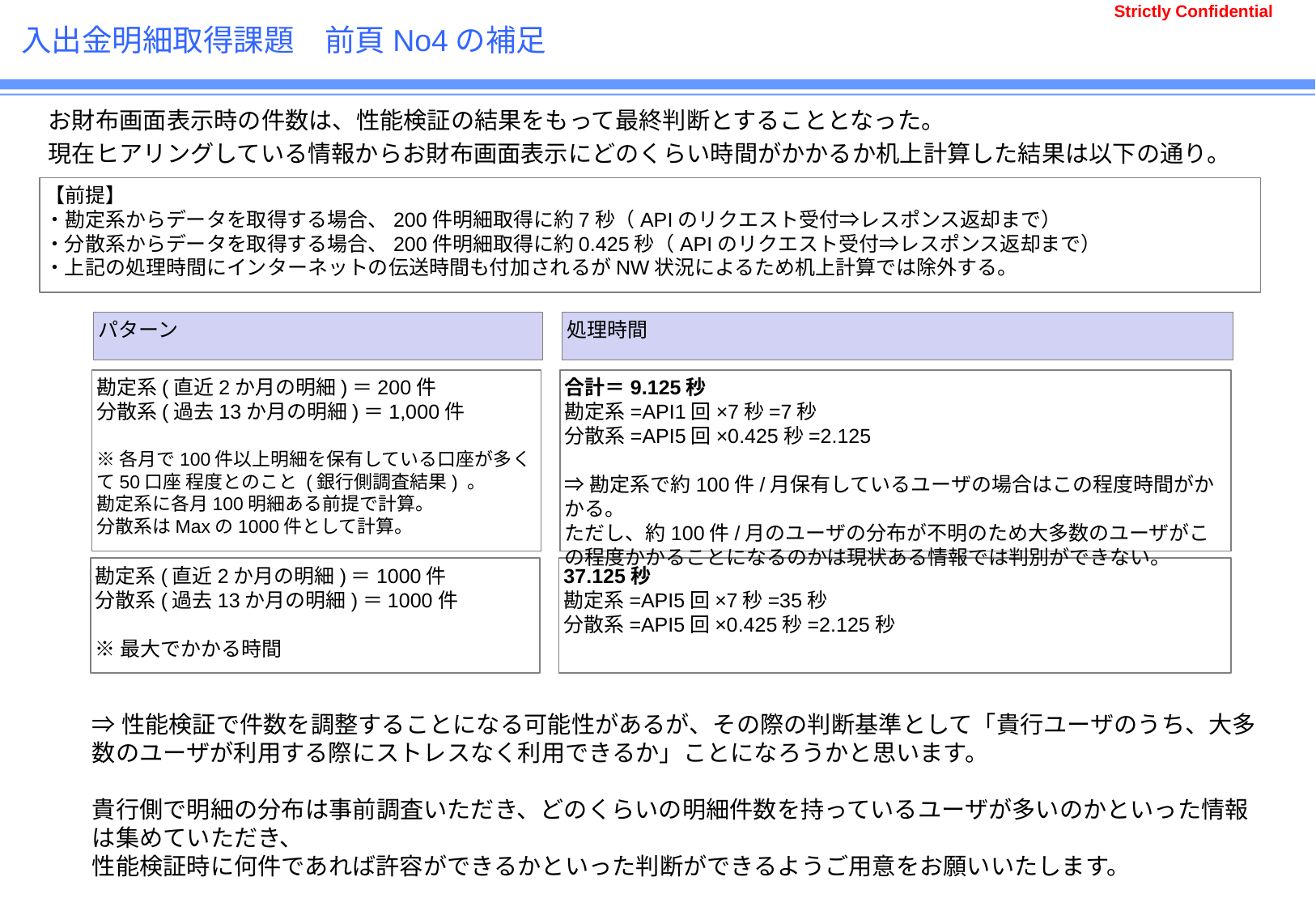

# 入出金明細取得課題　前頁No4の補足
お財布画面表示時の件数は、性能検証の結果をもって最終判断とすることとなった。
現在ヒアリングしている情報からお財布画面表示にどのくらい時間がかかるか机上計算した結果は以下の通り。
【前提】
・勘定系からデータを取得する場合、200件明細取得に約7秒（APIのリクエスト受付⇒レスポンス返却まで）
・分散系からデータを取得する場合、200件明細取得に約0.425秒（APIのリクエスト受付⇒レスポンス返却まで）
・上記の処理時間にインターネットの伝送時間も付加されるがNW状況によるため机上計算では除外する。
パターン
処理時間
勘定系(直近2か月の明細)＝200件
分散系(過去13か月の明細)＝1,000件

※各月で100件以上明細を保有している口座が多くて50口座 程度とのこと (銀行側調査結果) 。
勘定系に各月100明細ある前提で計算。
分散系はMaxの1000件として計算。
合計＝9.125秒
勘定系=API1回×7秒=7秒
分散系=API5回×0.425秒=2.125

⇒勘定系で約100件/月保有しているユーザの場合はこの程度時間がかかる。
ただし、約100件/月のユーザの分布が不明のため大多数のユーザがこの程度かかることになるのかは現状ある情報では判別ができない。
勘定系(直近2か月の明細)＝1000件
分散系(過去13か月の明細)＝1000件

※最大でかかる時間
37.125秒
勘定系=API5回×7秒=35秒
分散系=API5回×0.425秒=2.125秒

⇒性能検証で件数を調整することになる可能性があるが、その際の判断基準として「貴行ユーザのうち、大多数のユーザが利用する際にストレスなく利用できるか」ことになろうかと思います。

貴行側で明細の分布は事前調査いただき、どのくらいの明細件数を持っているユーザが多いのかといった情報は集めていただき、
性能検証時に何件であれば許容ができるかといった判断ができるようご用意をお願いいたします。